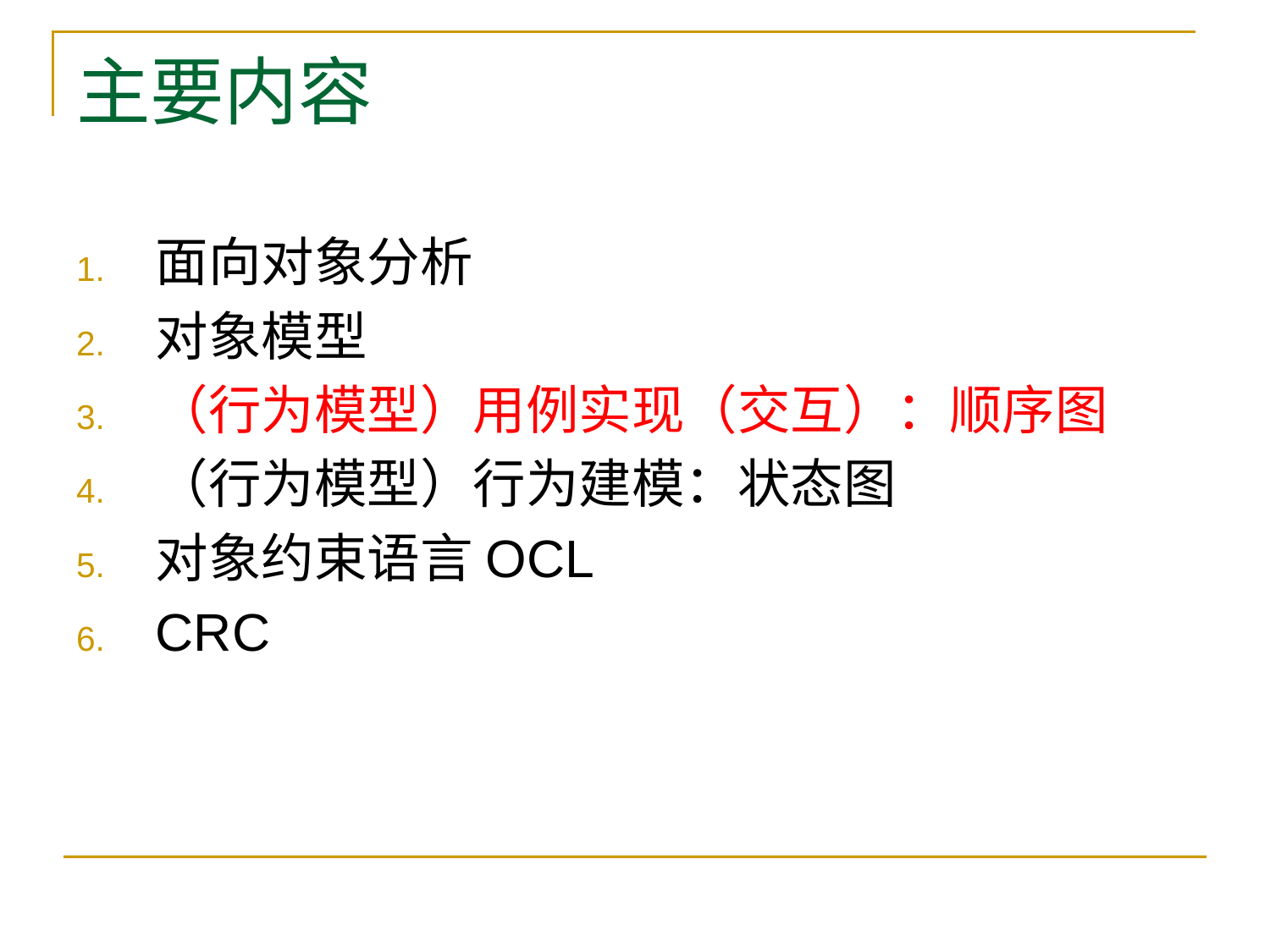

# 主要内容
面向对象分析
对象模型
（行为模型）用例实现（交互）：顺序图
（行为模型）行为建模：状态图
对象约束语言OCL
CRC